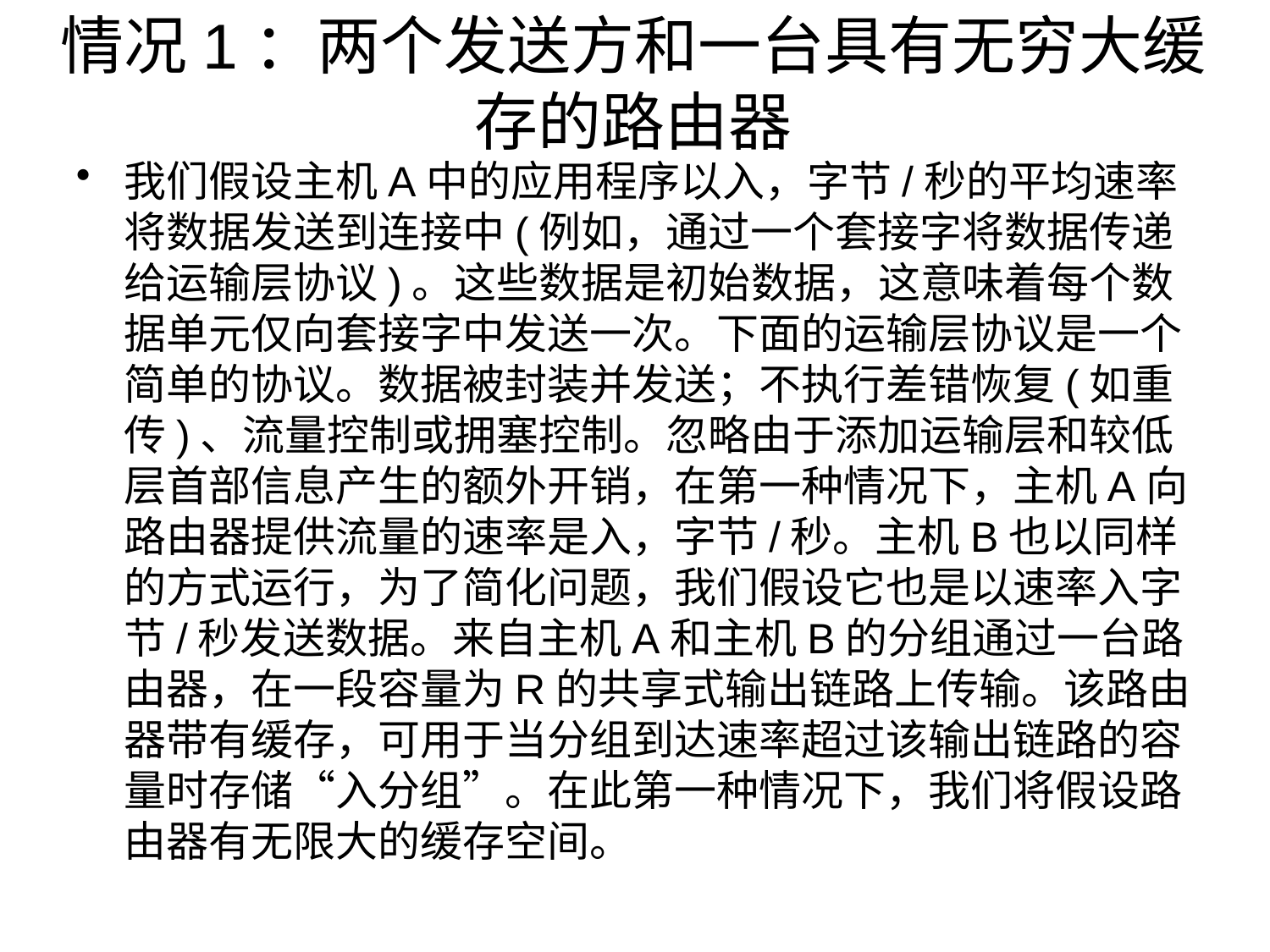

# 情况1：两个发送方和一台具有无穷大缓存的路由器
我们假设主机A中的应用程序以入，字节/秒的平均速率将数据发送到连接中(例如，通过一个套接字将数据传递给运输层协议)。这些数据是初始数据，这意味着每个数据单元仅向套接字中发送一次。下面的运输层协议是一个简单的协议。数据被封装并发送；不执行差错恢复(如重传)、流量控制或拥塞控制。忽略由于添加运输层和较低层首部信息产生的额外开销，在第一种情况下，主机A向路由器提供流量的速率是入，字节/秒。主机B也以同样的方式运行，为了简化问题，我们假设它也是以速率入字节/秒发送数据。来自主机A和主机B的分组通过一台路由器，在一段容量为R的共享式输出链路上传输。该路由器带有缓存，可用于当分组到达速率超过该输出链路的容量时存储“入分组”。在此第一种情况下，我们将假设路由器有无限大的缓存空间。